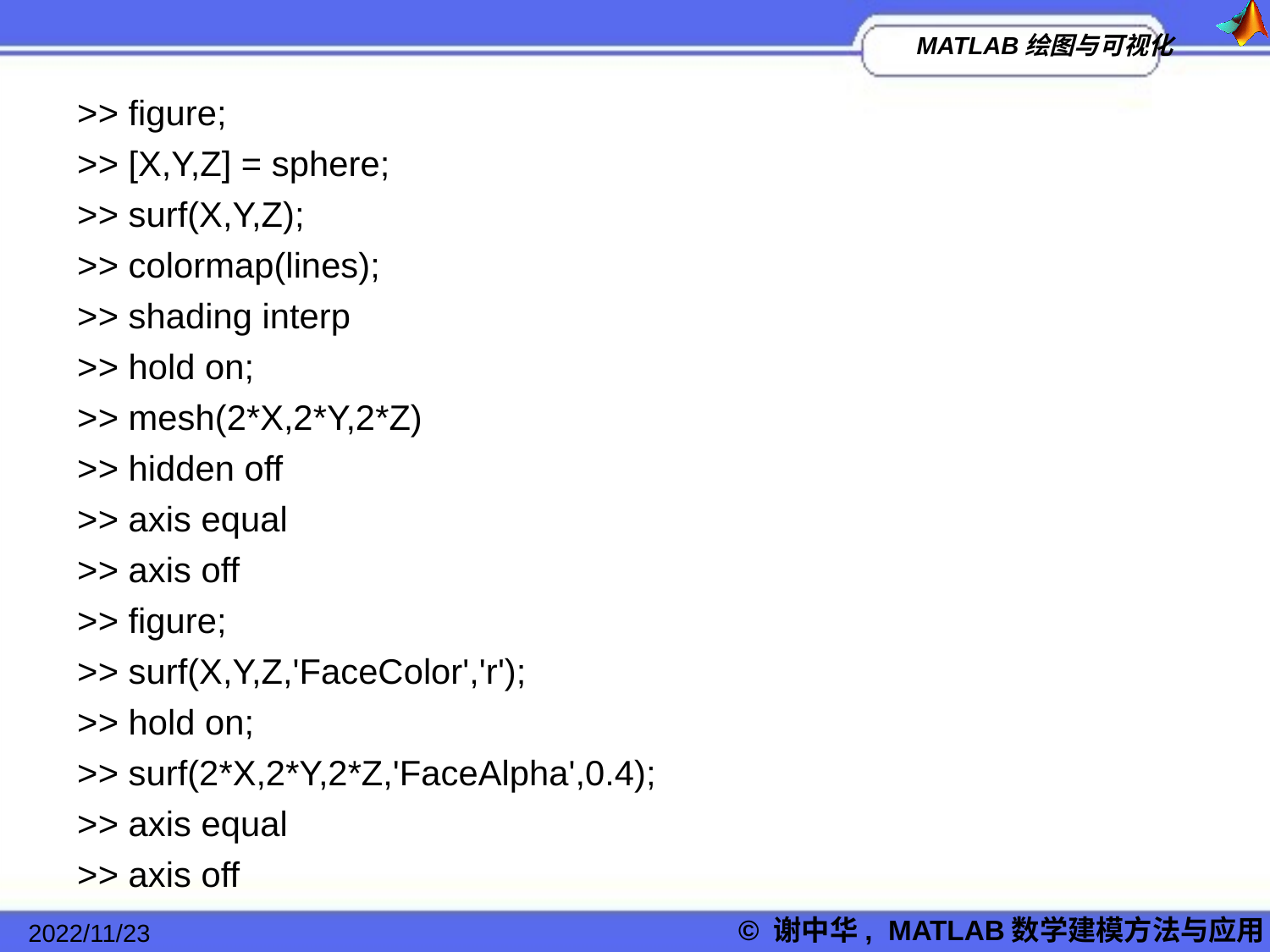

>> figure;
>> [X,Y,Z] = sphere;
>> surf(X,Y,Z);
>> colormap(lines);
>> shading interp
>> hold on;
>> mesh(2*X,2*Y,2*Z)
>> hidden off
>> axis equal
>> axis off
>> figure;
>> surf(X,Y,Z,'FaceColor','r');
>> hold on;
>> surf(2*X,2*Y,2*Z,'FaceAlpha',0.4);
>> axis equal
>> axis off
2022/11/23
© 谢中华,  MATLAB数学建模方法与应用